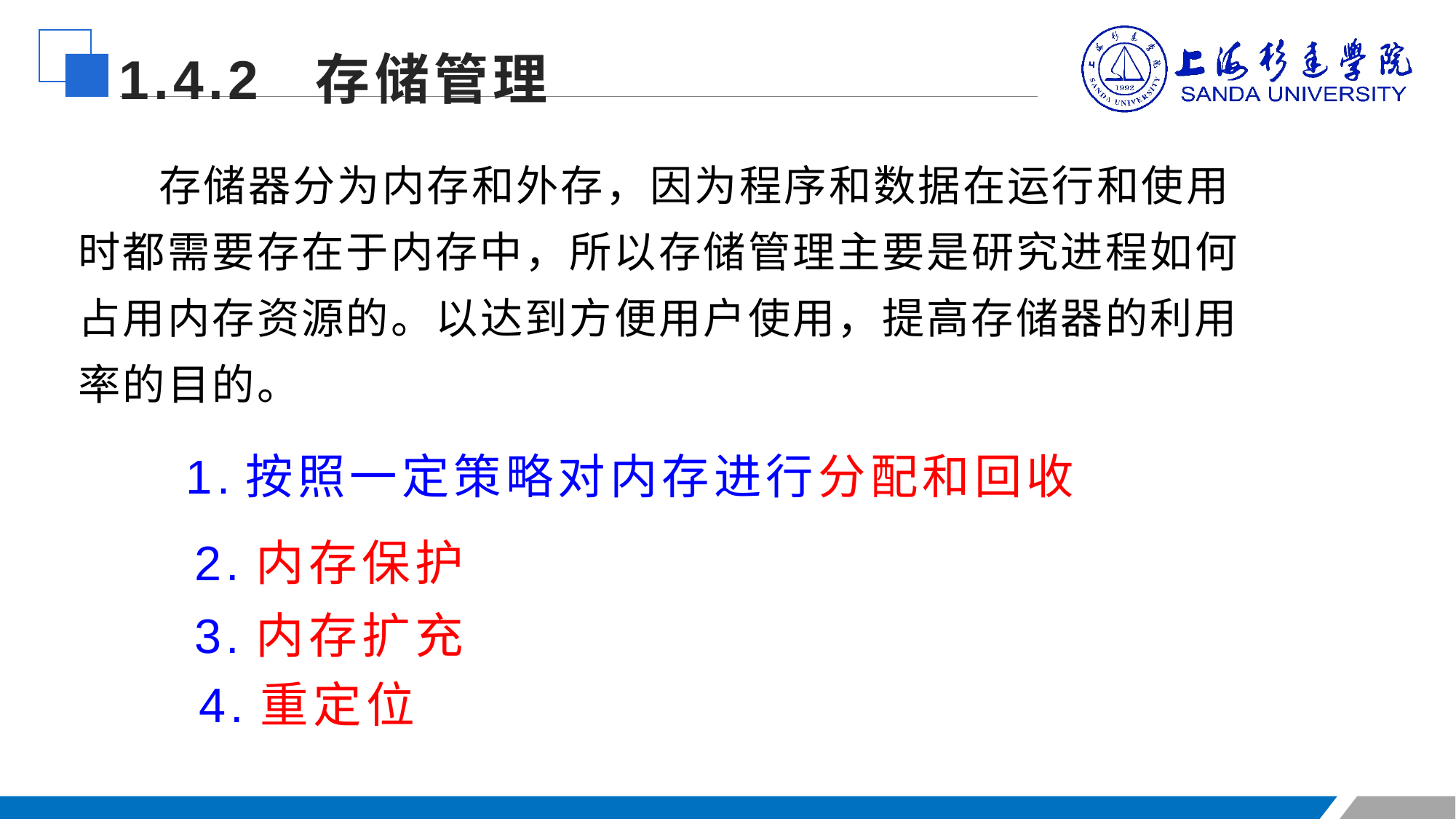

1.4.2  存储管理
      存储器分为内存和外存，因为程序和数据在运行和使用时都需要存在于内存中，所以存储管理主要是研究进程如何占用内存资源的。以达到方便用户使用，提高存储器的利用率的目的。
1.按照一定策略对内存进行分配和回收
2.内存保护
3.内存扩充
4.重定位